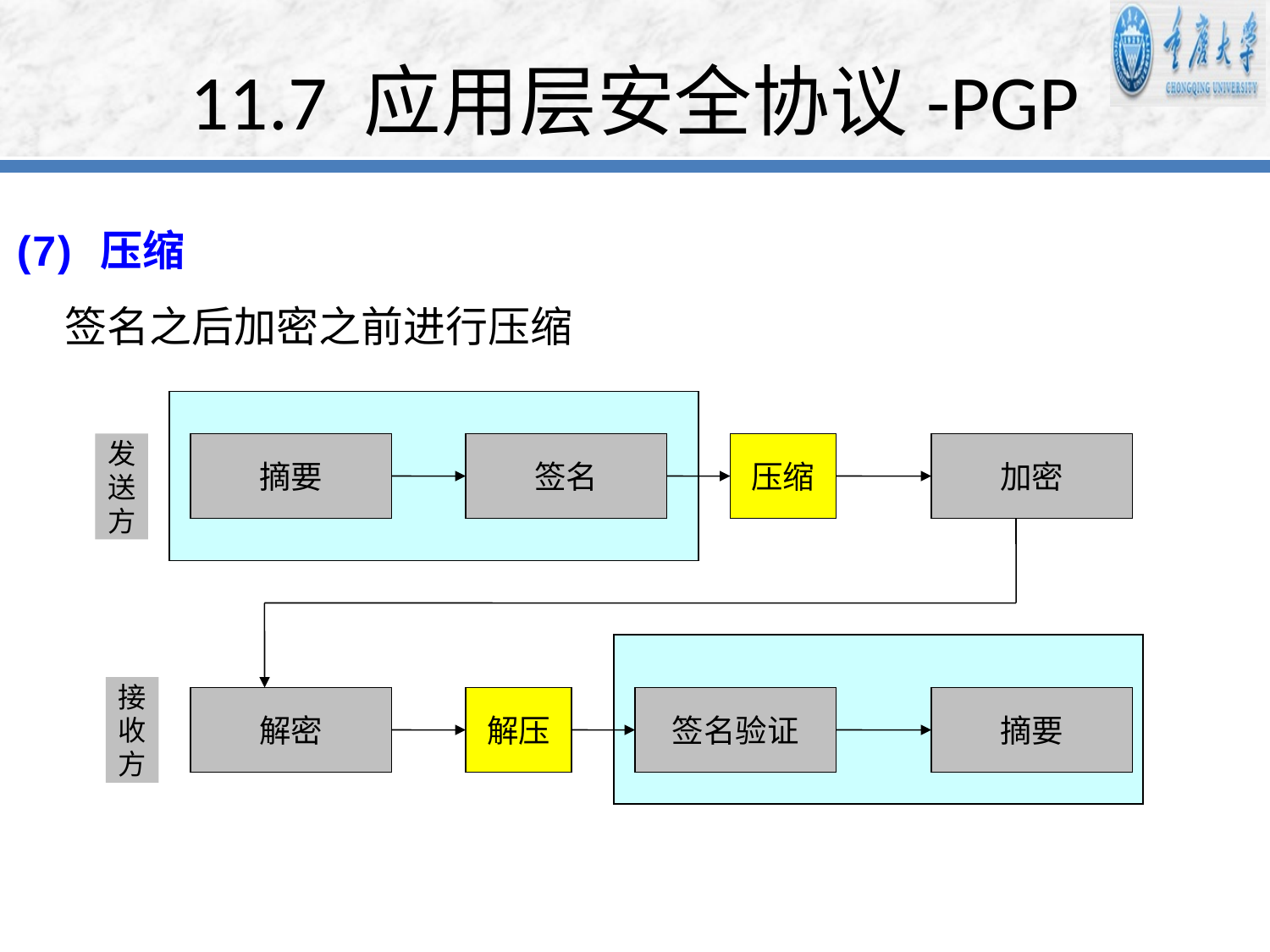

# 11.7 应用层安全协议-PGP
 压缩
    签名之后加密之前进行压缩

发
送
方
摘要
签名
压缩
加密

接
收
方
解密
解压
签名验证
摘要